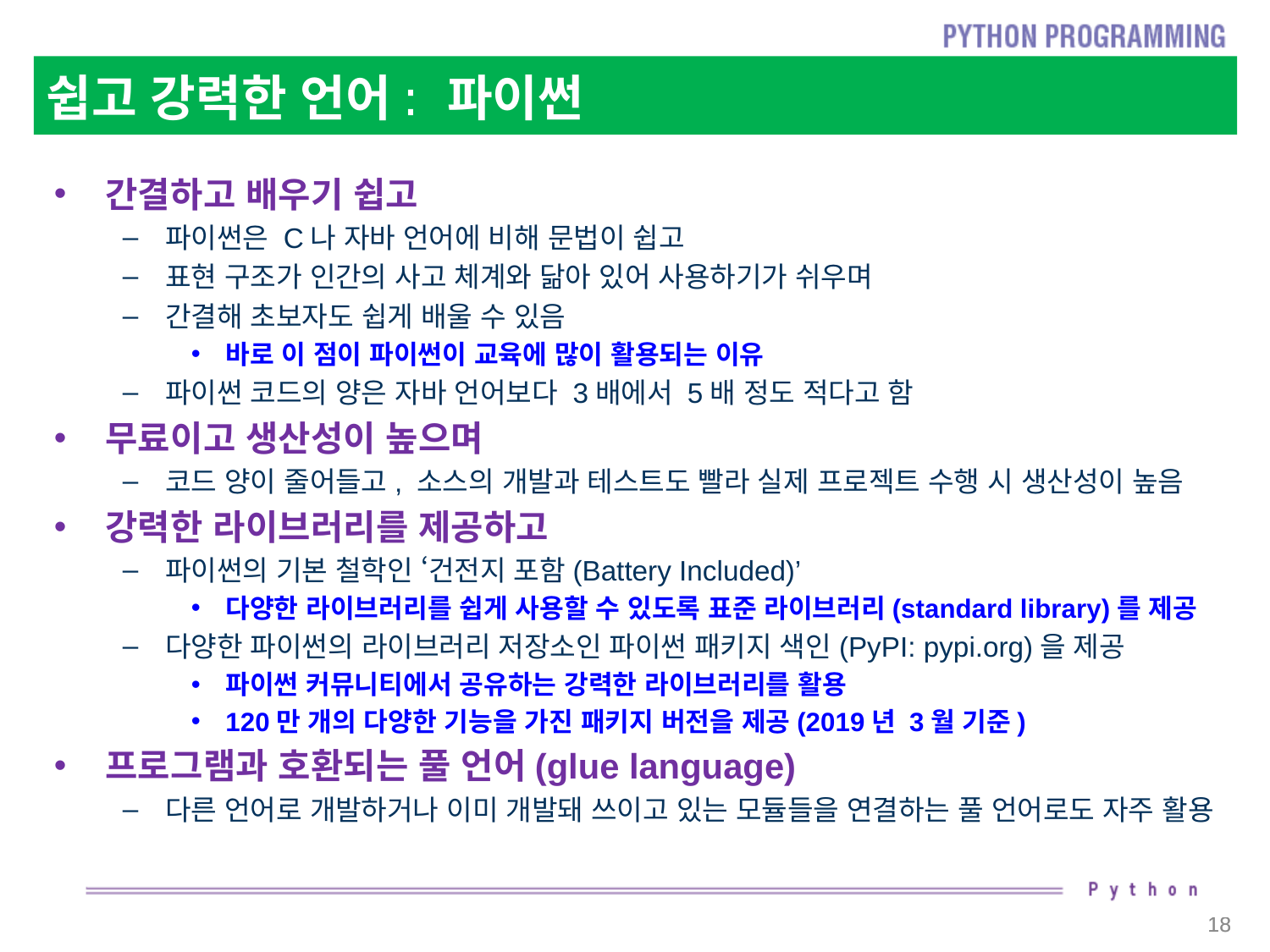

# 쉽고 강력한 언어: 파이썬
간결하고 배우기 쉽고
파이썬은 C나 자바 언어에 비해 문법이 쉽고
표현 구조가 인간의 사고 체계와 닮아 있어 사용하기가 쉬우며
간결해 초보자도 쉽게 배울 수 있음
바로 이 점이 파이썬이 교육에 많이 활용되는 이유
파이썬 코드의 양은 자바 언어보다 3배에서 5배 정도 적다고 함
무료이고 생산성이 높으며
코드 양이 줄어들고, 소스의 개발과 테스트도 빨라 실제 프로젝트 수행 시 생산성이 높음
강력한 라이브러리를 제공하고
파이썬의 기본 철학인 ‘건전지 포함(Battery Included)’
다양한 라이브러리를 쉽게 사용할 수 있도록 표준 라이브러리(standard library)를 제공
다양한 파이썬의 라이브러리 저장소인 파이썬 패키지 색인(PyPI: pypi.org)을 제공
파이썬 커뮤니티에서 공유하는 강력한 라이브러리를 활용
120만 개의 다양한 기능을 가진 패키지 버전을 제공(2019년 3월 기준)
프로그램과 호환되는 풀 언어(glue language)
다른 언어로 개발하거나 이미 개발돼 쓰이고 있는 모듈들을 연결하는 풀 언어로도 자주 활용

18